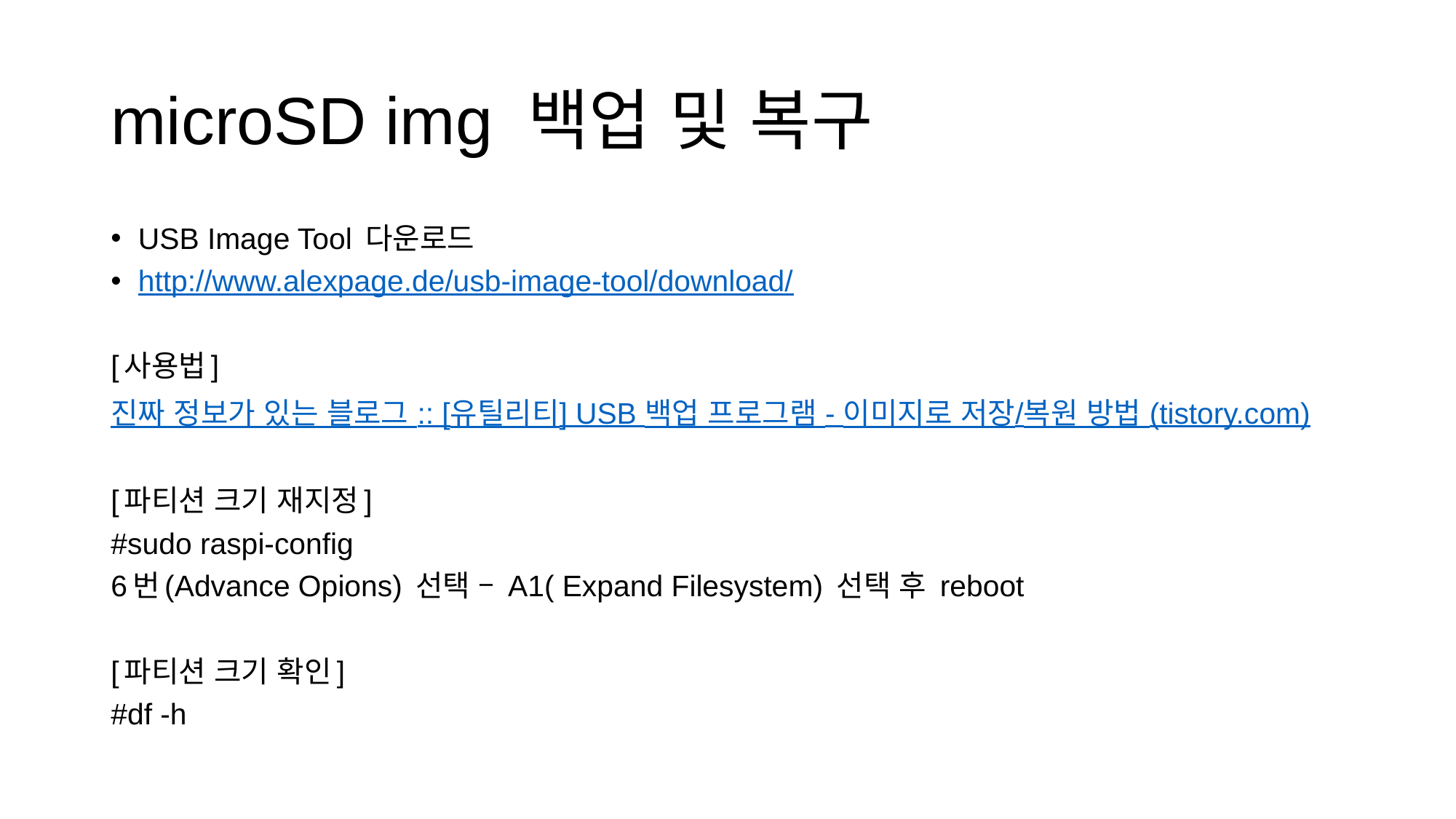

# microSD img 백업 및 복구
USB Image Tool 다운로드
http://www.alexpage.de/usb-image-tool/download/

[사용법]
진짜 정보가 있는 블로그 :: [유틸리티] USB 백업 프로그램 - 이미지로 저장/복원 방법 (tistory.com)

[파티션 크기 재지정]
#sudo raspi-config
6번(Advance Opions) 선택 – A1( Expand Filesystem) 선택 후 reboot

[파티션 크기 확인]
#df -h